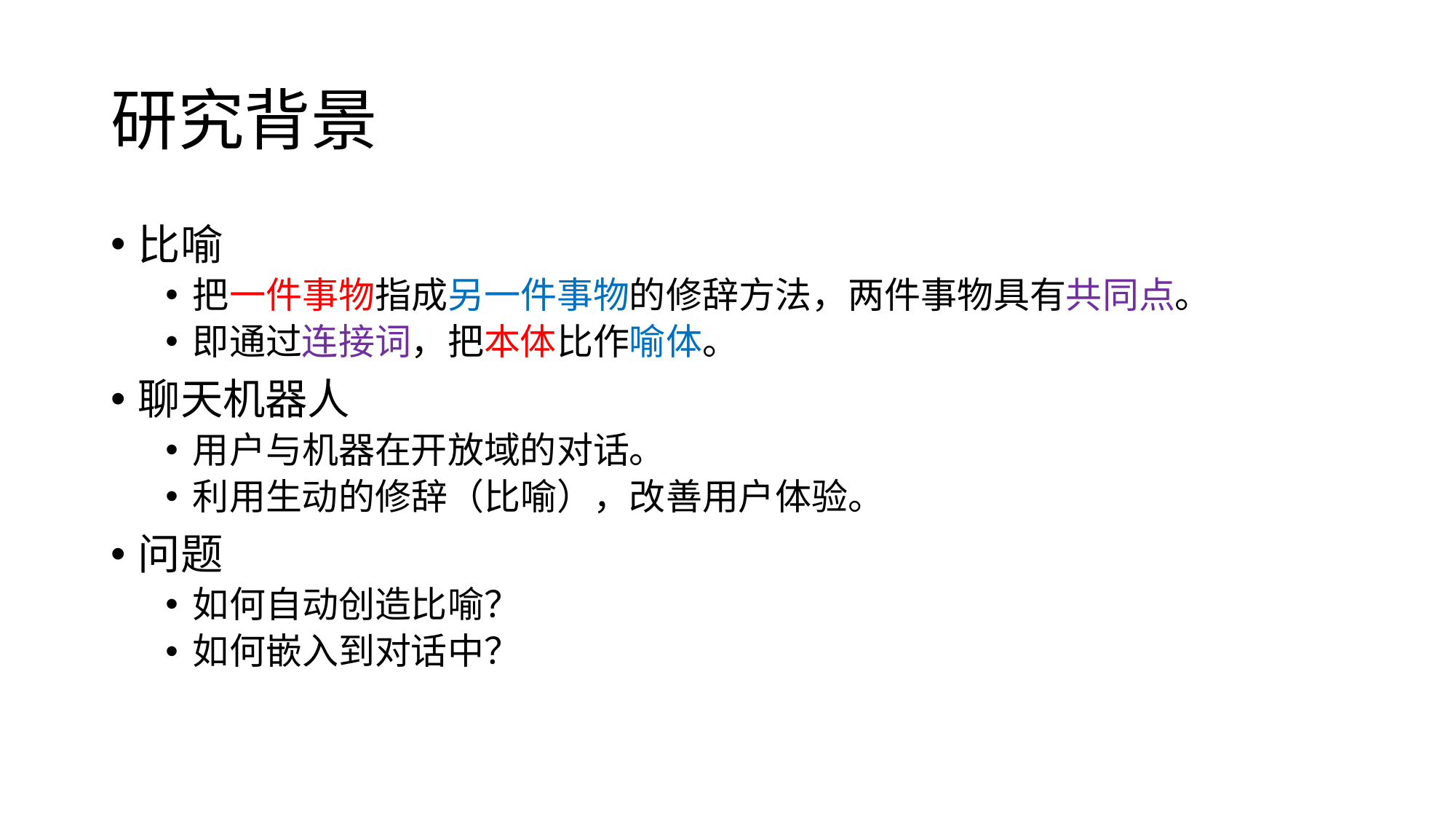

# 研究背景
比喻
把一件事物指成另一件事物的修辞方法，两件事物具有共同点。
即通过连接词，把本体比作喻体。
聊天机器人
用户与机器在开放域的对话。
利用生动的修辞（比喻），改善用户体验。
问题
如何自动创造比喻？
如何嵌入到对话中？